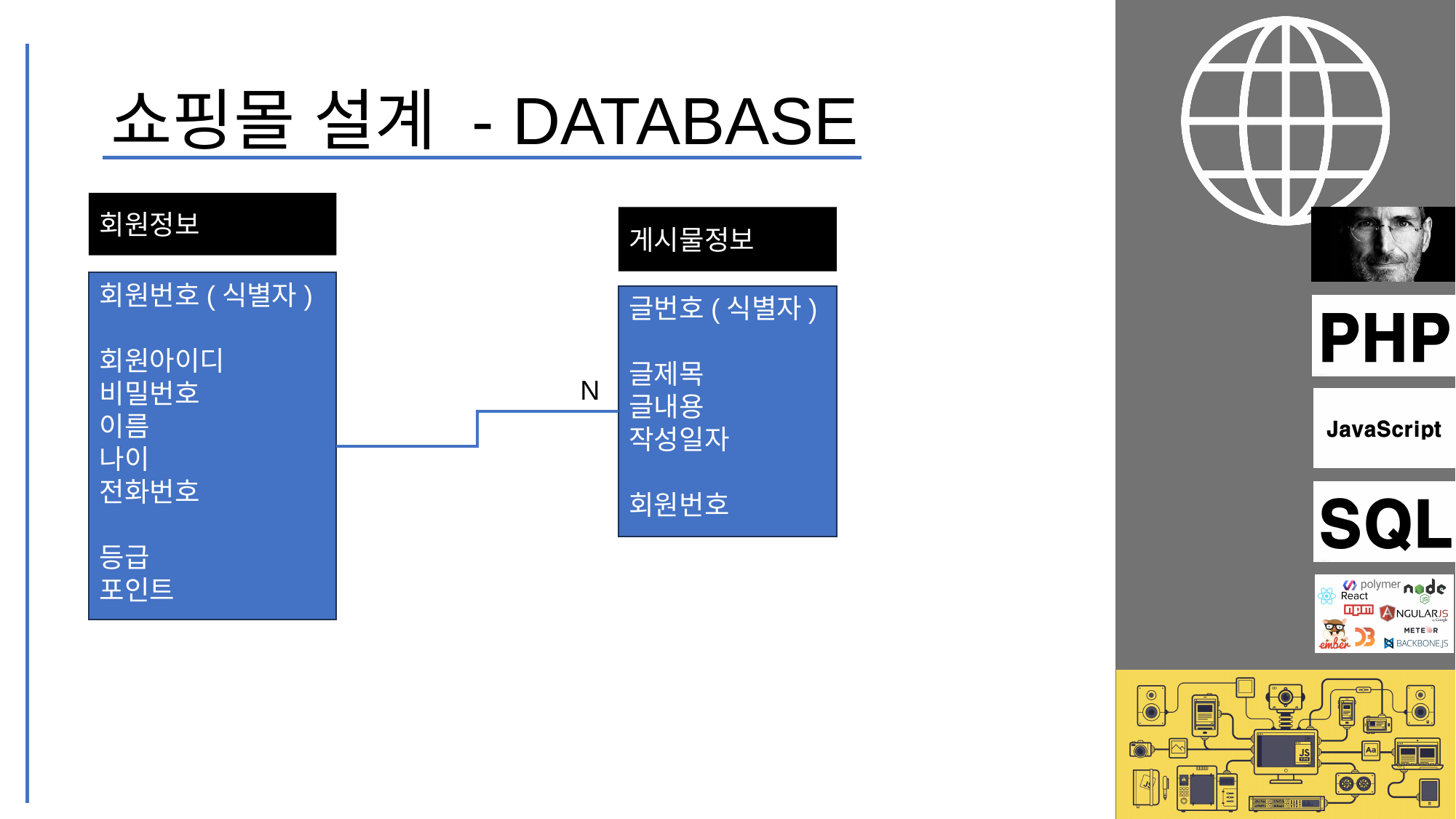

# 쇼핑몰 설계 - DATABASE
회원정보
게시물정보
회원번호(식별자)

회원아이디
비밀번호
이름
나이
전화번호

등급
포인트
글번호(식별자)

글제목
글내용
작성일자

회원번호

N